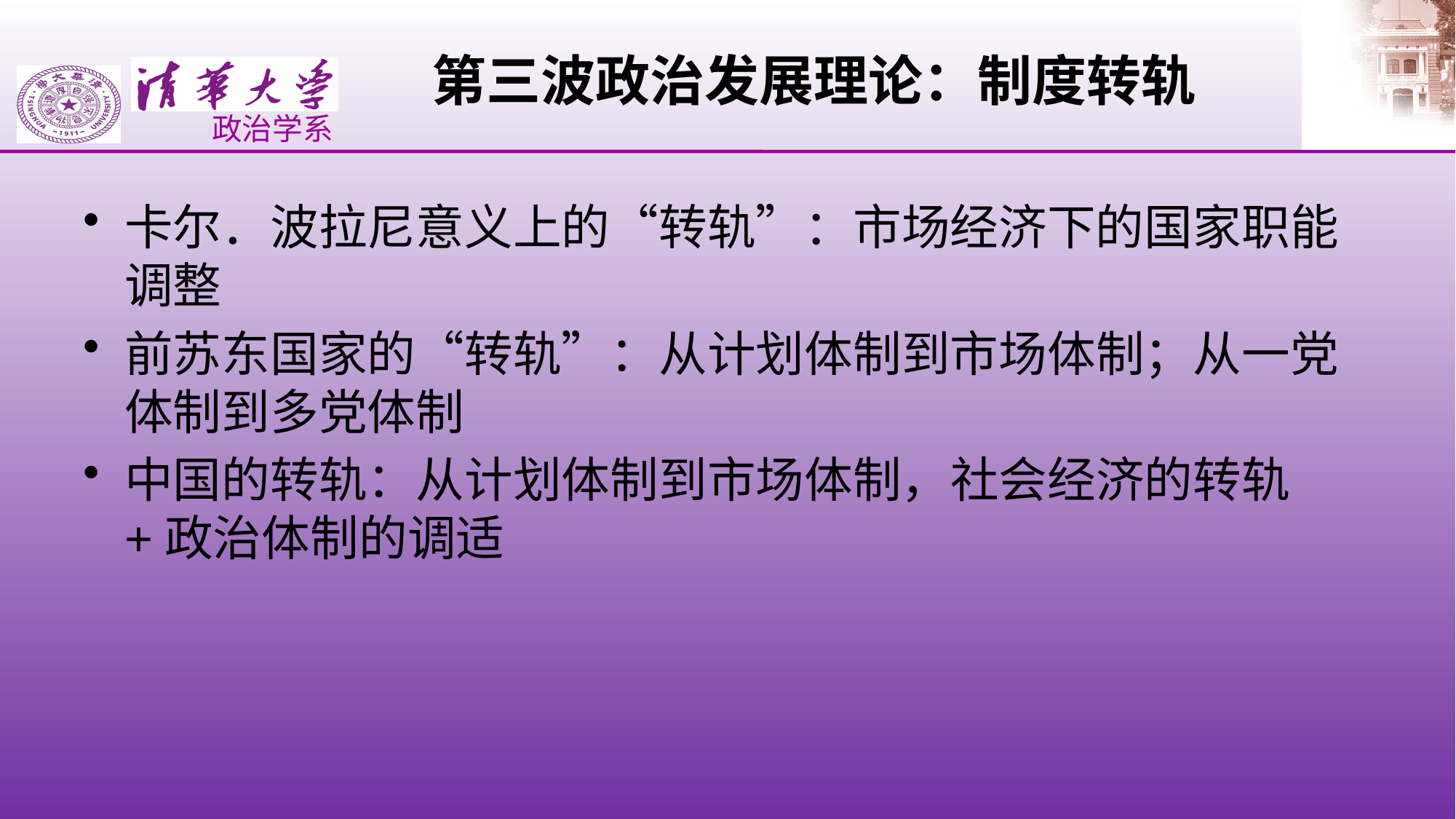

# 第三波政治发展理论：制度转轨
卡尔．波拉尼意义上的“转轨”：市场经济下的国家职能调整
前苏东国家的“转轨”：从计划体制到市场体制；从一党体制到多党体制
中国的转轨：从计划体制到市场体制，社会经济的转轨+政治体制的调适